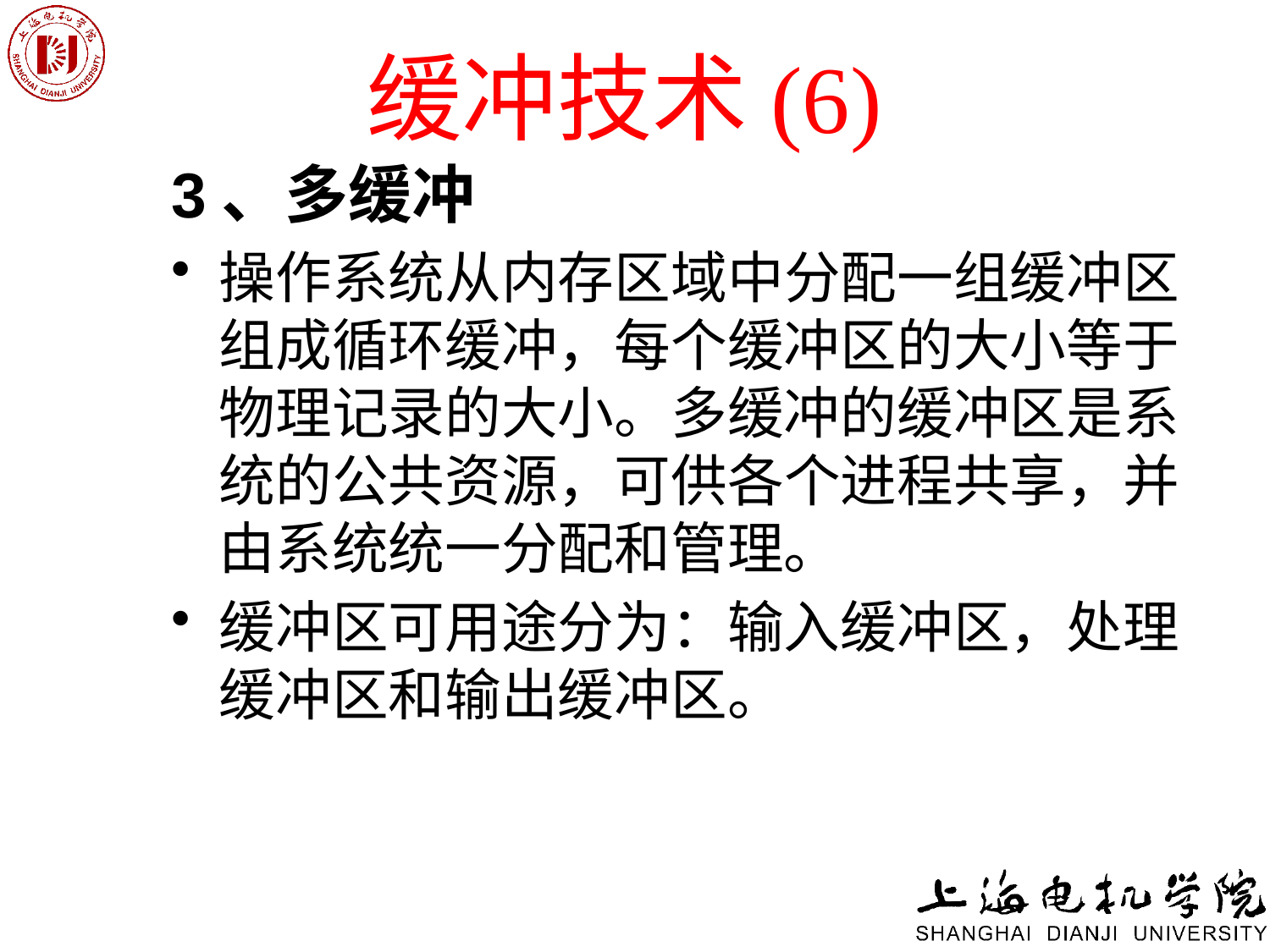

# 缓冲技术(6)
3、多缓冲
操作系统从内存区域中分配一组缓冲区组成循环缓冲，每个缓冲区的大小等于物理记录的大小。多缓冲的缓冲区是系统的公共资源，可供各个进程共享，并由系统统一分配和管理。
缓冲区可用途分为：输入缓冲区，处理缓冲区和输出缓冲区。